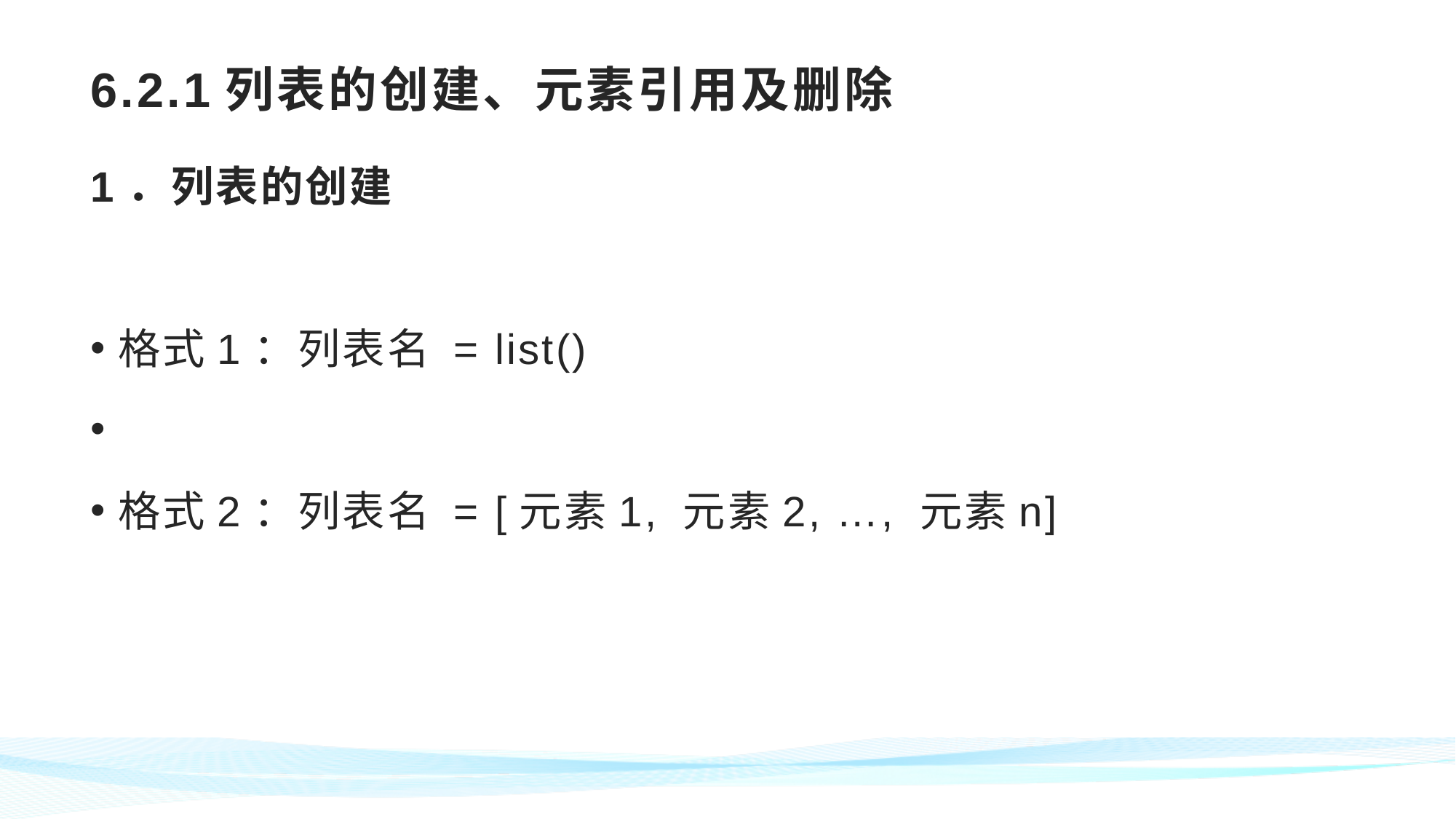

# 6.2.1列表的创建、元素引用及删除
1．列表的创建

格式1：列表名 = list()

格式2：列表名 = [元素1, 元素2, …, 元素n]

7